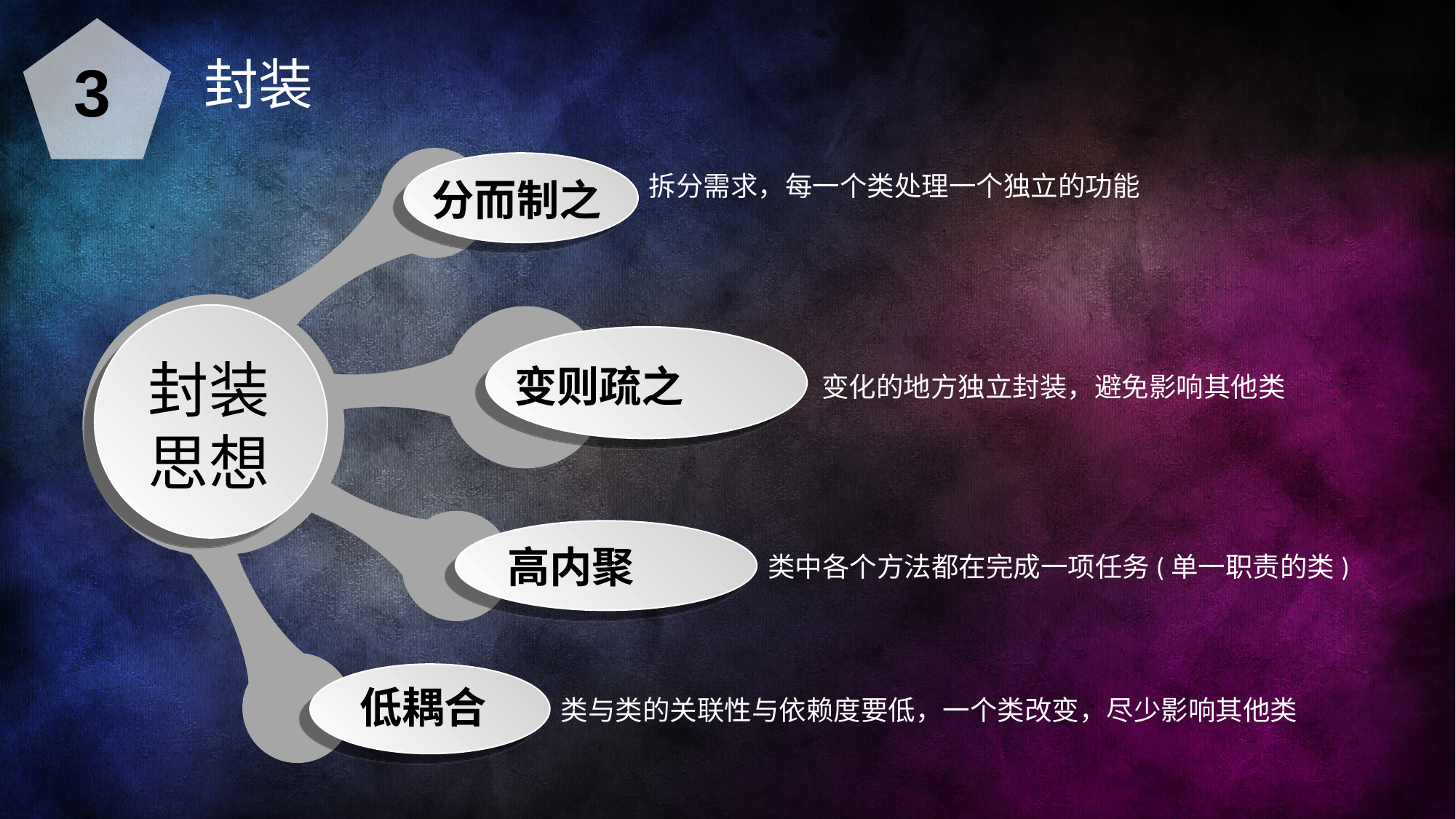

3
封装

分而制之

封装思想
变则疏之

高内聚

低耦合
拆分需求，每一个类处理一个独立的功能
变化的地方独立封装，避免影响其他类
类中各个方法都在完成一项任务(单一职责的类)
类与类的关联性与依赖度要低，一个类改变，尽少影响其他类